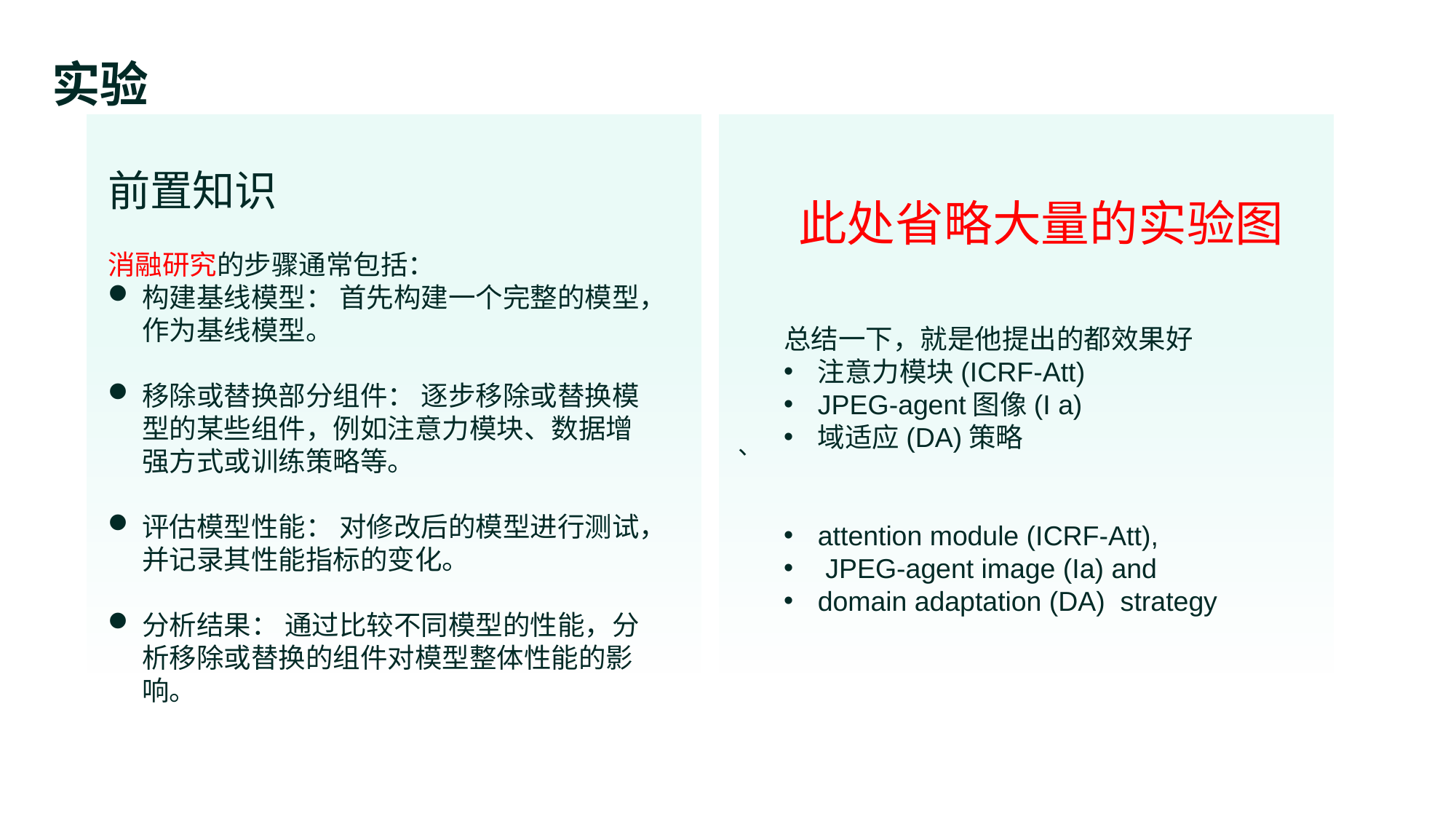

实验

前置知识

消融研究的步骤通常包括：
构建基线模型： 首先构建一个完整的模型，作为基线模型。

移除或替换部分组件： 逐步移除或替换模型的某些组件，例如注意力模块、数据增强方式或训练策略等。

评估模型性能： 对修改后的模型进行测试，并记录其性能指标的变化。

分析结果： 通过比较不同模型的性能，分析移除或替换的组件对模型整体性能的影响。
、
此处省略大量的实验图
总结一下，就是他提出的都效果好
注意力模块(ICRF-Att)
JPEG-agent图像(I a)
域适应(DA)策略

attention module (ICRF-Att),
 JPEG-agent image (Ia) and
domain adaptation (DA)  strategy